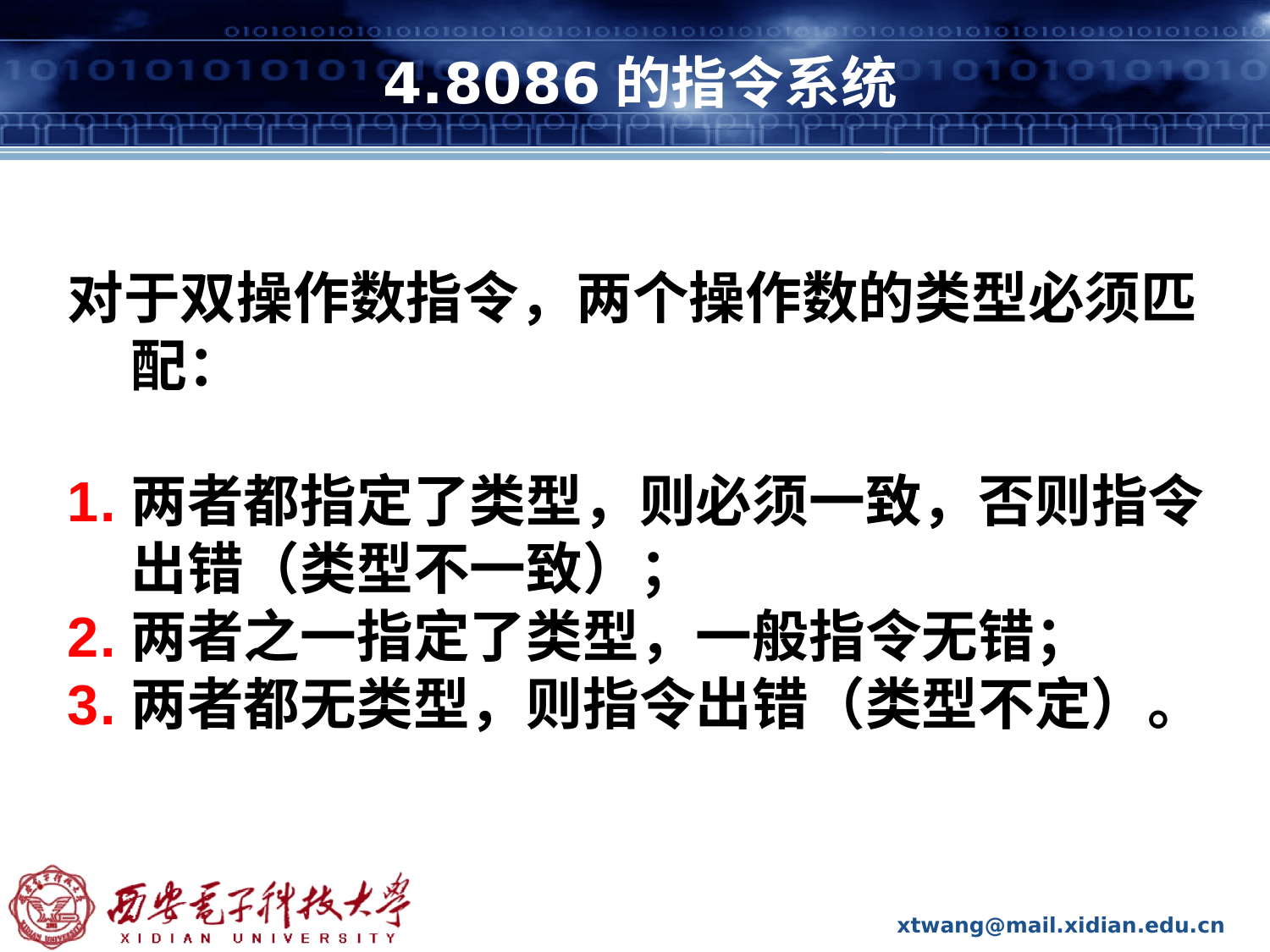

# 4.8086的指令系统
对于双操作数指令，两个操作数的类型必须匹配：

两者都指定了类型，则必须一致，否则指令出错（类型不一致）；
两者之一指定了类型，一般指令无错；
两者都无类型，则指令出错（类型不定）。